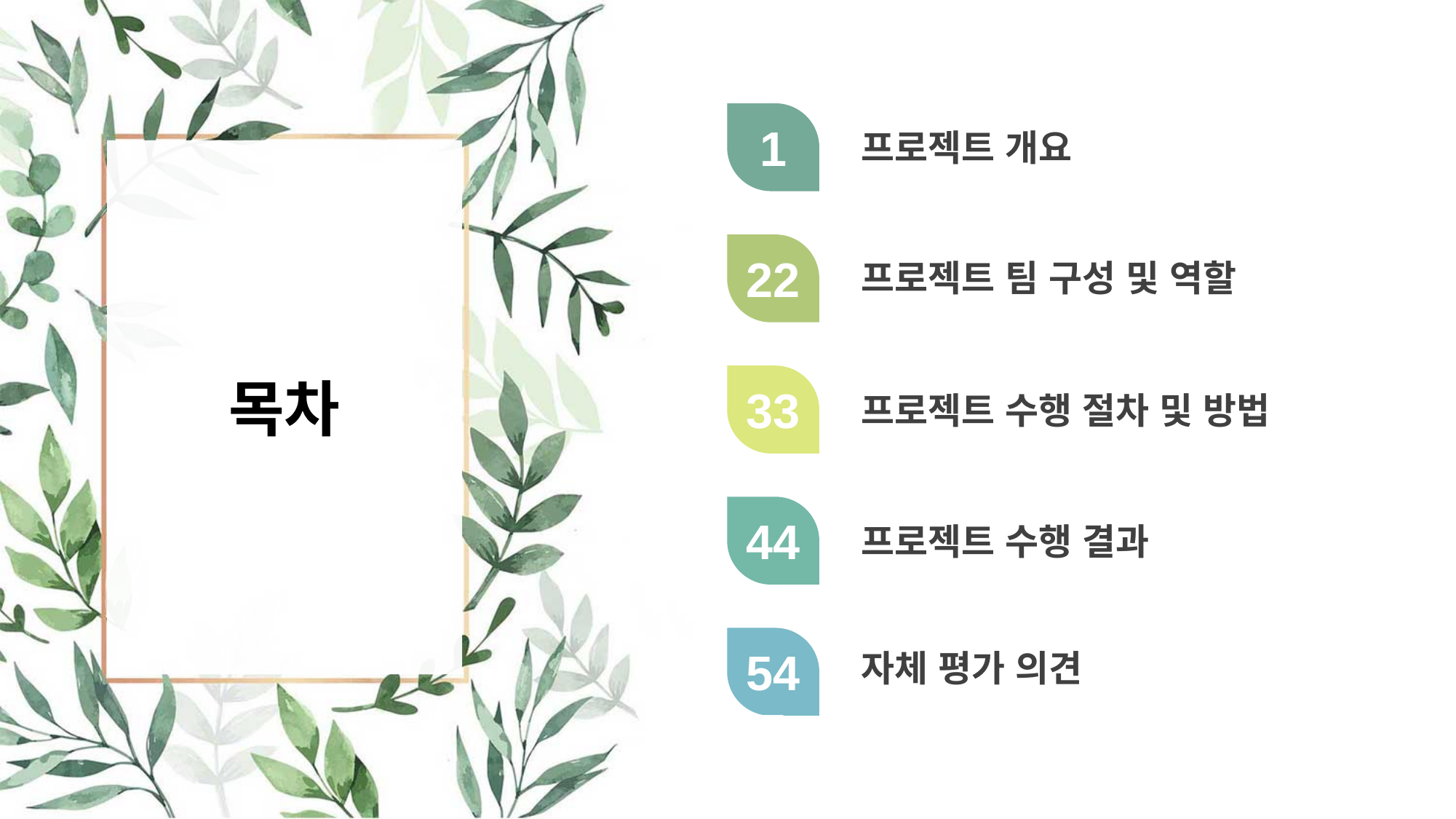

1
프로젝트 개요
목차

22
프로젝트 팀 구성 및 역할

33
프로젝트 수행 절차 및 방법

44
프로젝트 수행 결과

545
자체 평가 의견